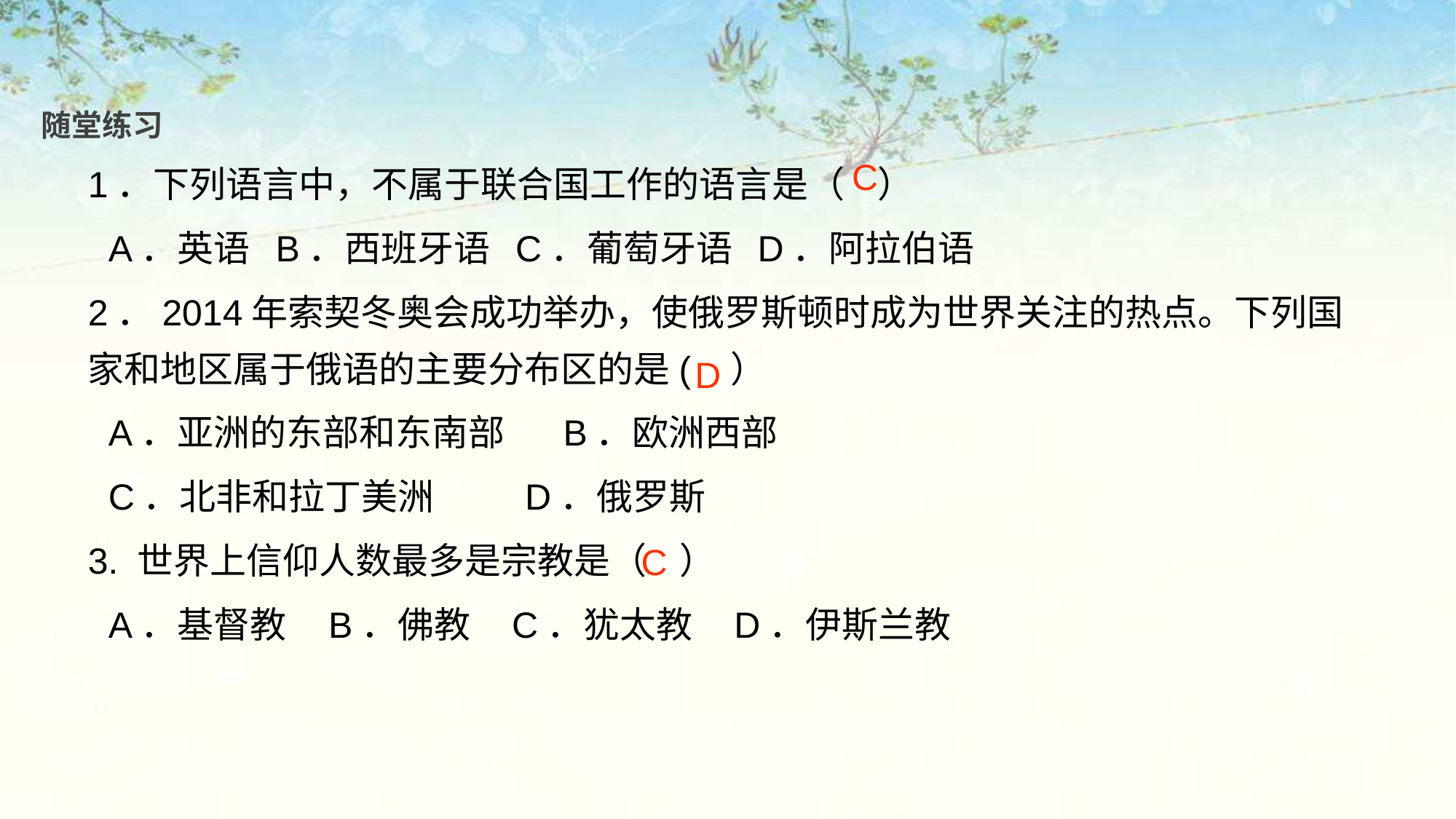

随堂练习
1．下列语言中，不属于联合国工作的语言是（    ）
  A．英语  B．西班牙语  C．葡萄牙语  D．阿拉伯语
2．2014年索契冬奥会成功举办，使俄罗斯顿时成为世界关注的热点。下列国家和地区属于俄语的主要分布区的是(   ）
  A．亚洲的东部和东南部      B．欧洲西部
  C．北非和拉丁美洲          D．俄罗斯
3. 世界上信仰人数最多是宗教是（    ）
  A．基督教    B．佛教    C．犹太教    D．伊斯兰教
C
D
C